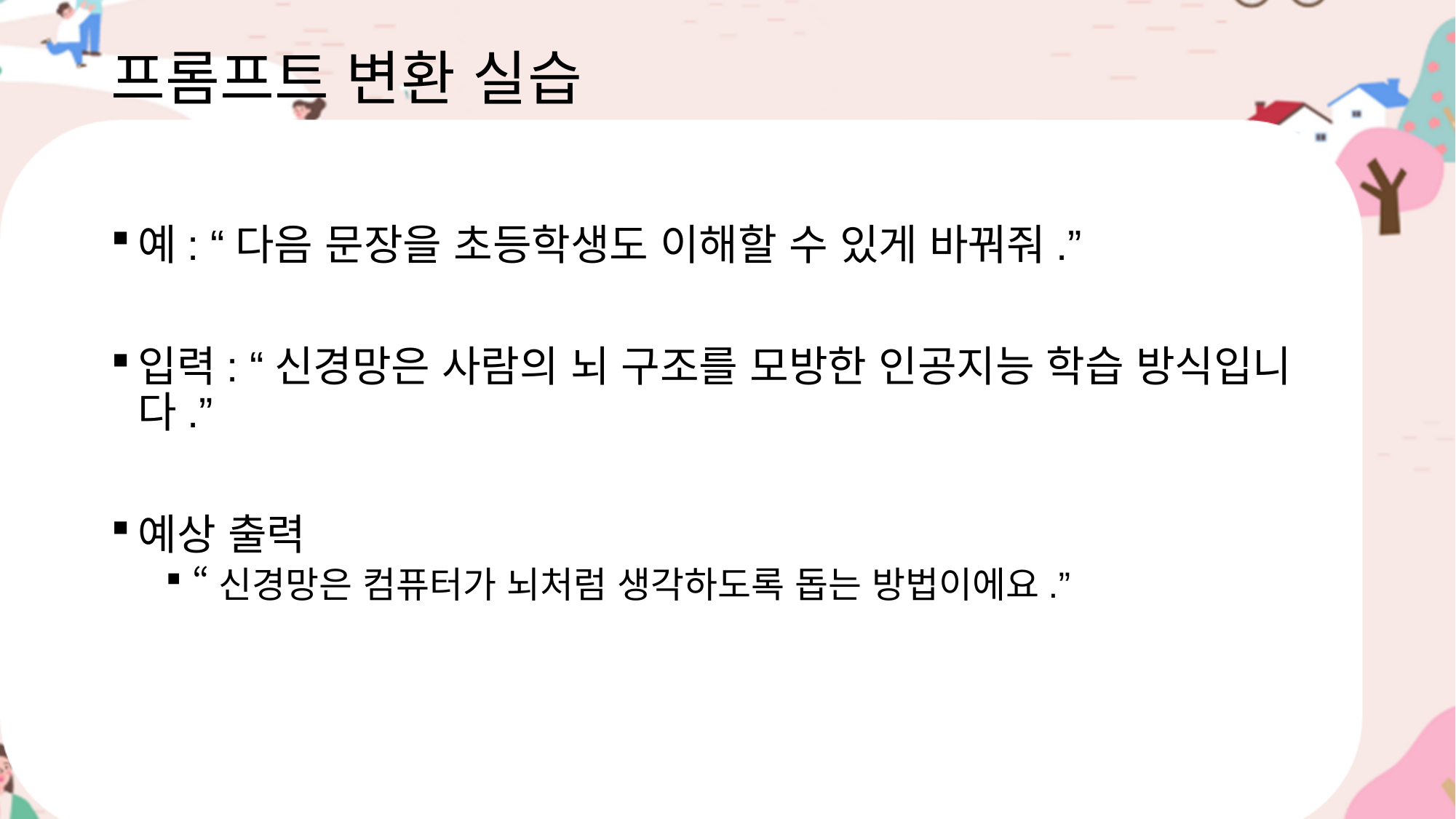

# 프롬프트 변환 실습
예: “다음 문장을 초등학생도 이해할 수 있게 바꿔줘.”

입력: “신경망은 사람의 뇌 구조를 모방한 인공지능 학습 방식입니다.”

예상 출력
“신경망은 컴퓨터가 뇌처럼 생각하도록 돕는 방법이에요.”